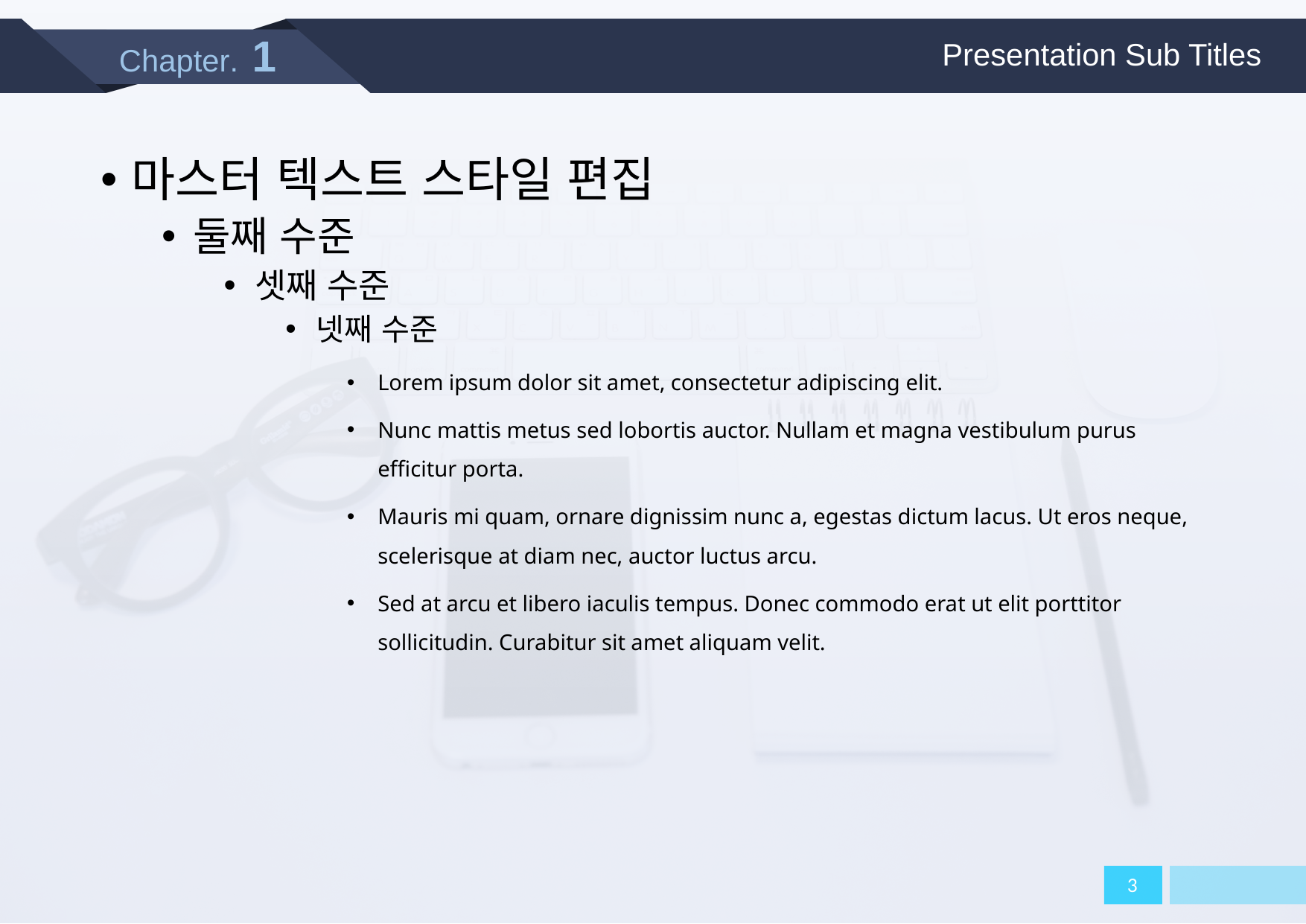

Chapter. 1
Presentation Sub Titles
마스터 텍스트 스타일 편집
둘째 수준
셋째 수준
넷째 수준
Lorem ipsum dolor sit amet, consectetur adipiscing elit.
Nunc mattis metus sed lobortis auctor. Nullam et magna vestibulum purus efficitur porta.
Mauris mi quam, ornare dignissim nunc a, egestas dictum lacus. Ut eros neque, scelerisque at diam nec, auctor luctus arcu.
Sed at arcu et libero iaculis tempus. Donec commodo erat ut elit porttitor sollicitudin. Curabitur sit amet aliquam velit.